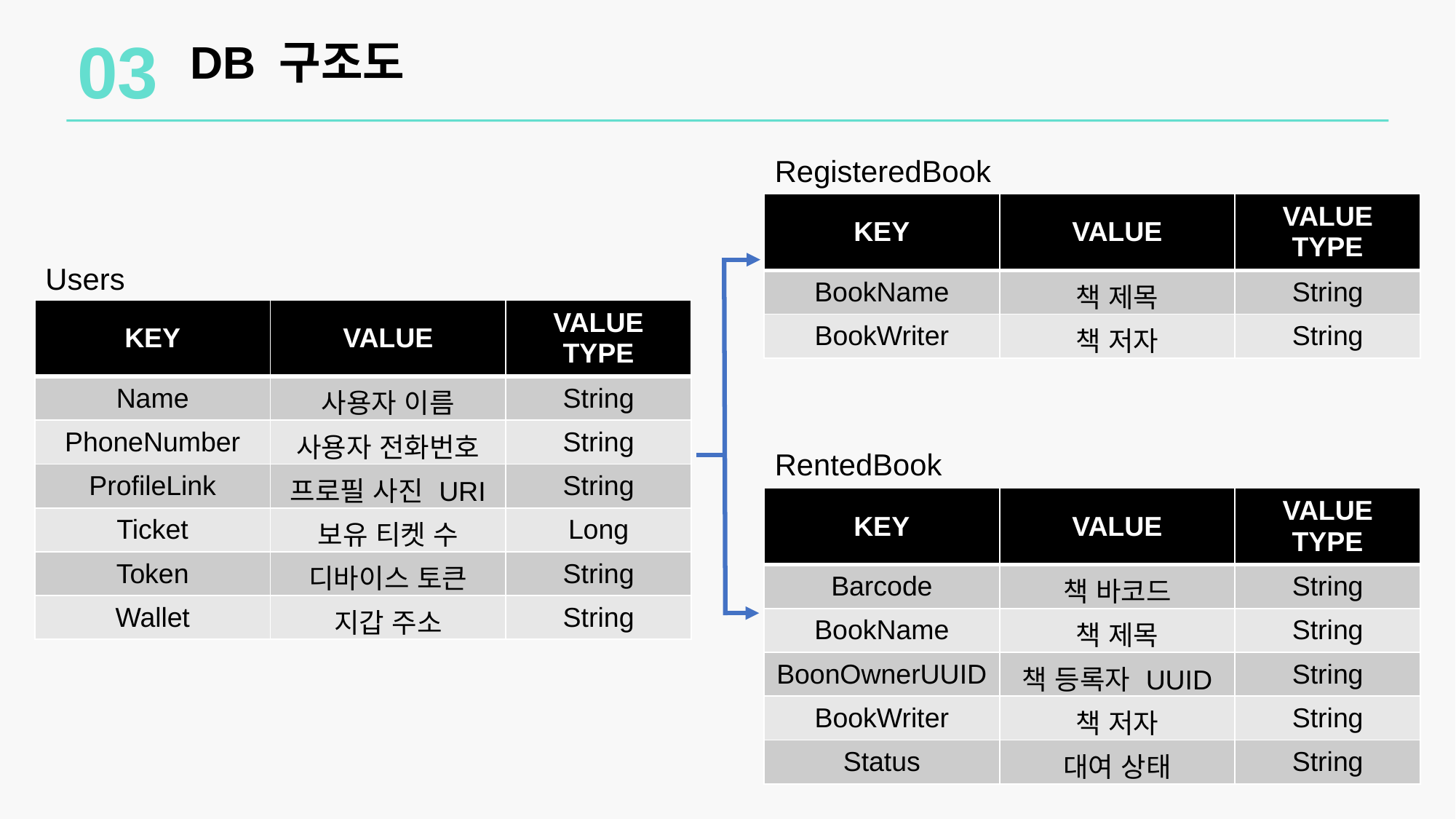

03
DB 구조도

RegisteredBook
| KEY | VALUE | VALUE TYPE |
| --- | --- | --- |
| BookName | 책 제목 | String |
| BookWriter | 책 저자 | String |
Users
| KEY | VALUE | VALUE TYPE |
| --- | --- | --- |
| Name | 사용자 이름 | String |
| PhoneNumber | 사용자 전화번호 | String |
| ProfileLink | 프로필 사진 URI | String |
| Ticket | 보유 티켓 수 | Long |
| Token | 디바이스 토큰 | String |
| Wallet | 지갑 주소 | String |
RentedBook
| KEY | VALUE | VALUE TYPE |
| --- | --- | --- |
| Barcode | 책 바코드 | String |
| BookName | 책 제목 | String |
| BoonOwnerUUID | 책 등록자 UUID | String |
| BookWriter | 책 저자 | String |
| Status | 대여 상태 | String |